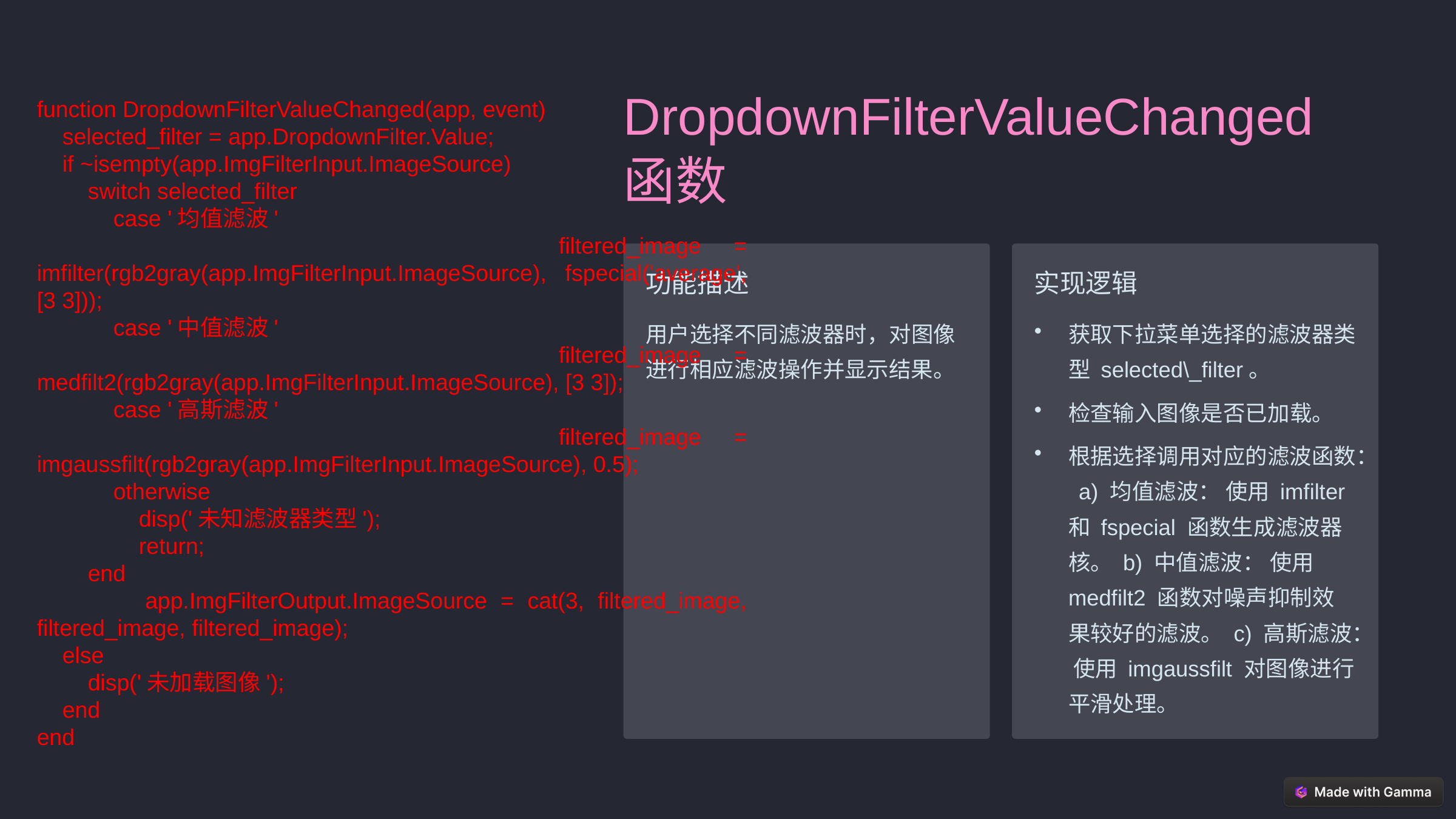

DropdownFilterValueChanged 函数
function DropdownFilterValueChanged(app, event)
    selected_filter = app.DropdownFilter.Value;
    if ~isempty(app.ImgFilterInput.ImageSource)
        switch selected_filter
            case '均值滤波'
                filtered_image = imfilter(rgb2gray(app.ImgFilterInput.ImageSource), fspecial('average', [3 3]));
            case '中值滤波'
                filtered_image = medfilt2(rgb2gray(app.ImgFilterInput.ImageSource), [3 3]);
            case '高斯滤波'
                filtered_image = imgaussfilt(rgb2gray(app.ImgFilterInput.ImageSource), 0.5);
            otherwise
                disp('未知滤波器类型');
                return;
        end
        app.ImgFilterOutput.ImageSource = cat(3, filtered_image, filtered_image, filtered_image);
    else
        disp('未加载图像');
    end
end

功能描述
实现逻辑
用户选择不同滤波器时，对图像进行相应滤波操作并显示结果。
获取下拉菜单选择的滤波器类型 selected\_filter。
检查输入图像是否已加载。
根据选择调用对应的滤波函数： a) 均值滤波： 使用 imfilter 和 fspecial 函数生成滤波器核。 b) 中值滤波： 使用 medfilt2 函数对噪声抑制效果较好的滤波。 c) 高斯滤波： 使用 imgaussfilt 对图像进行平滑处理。